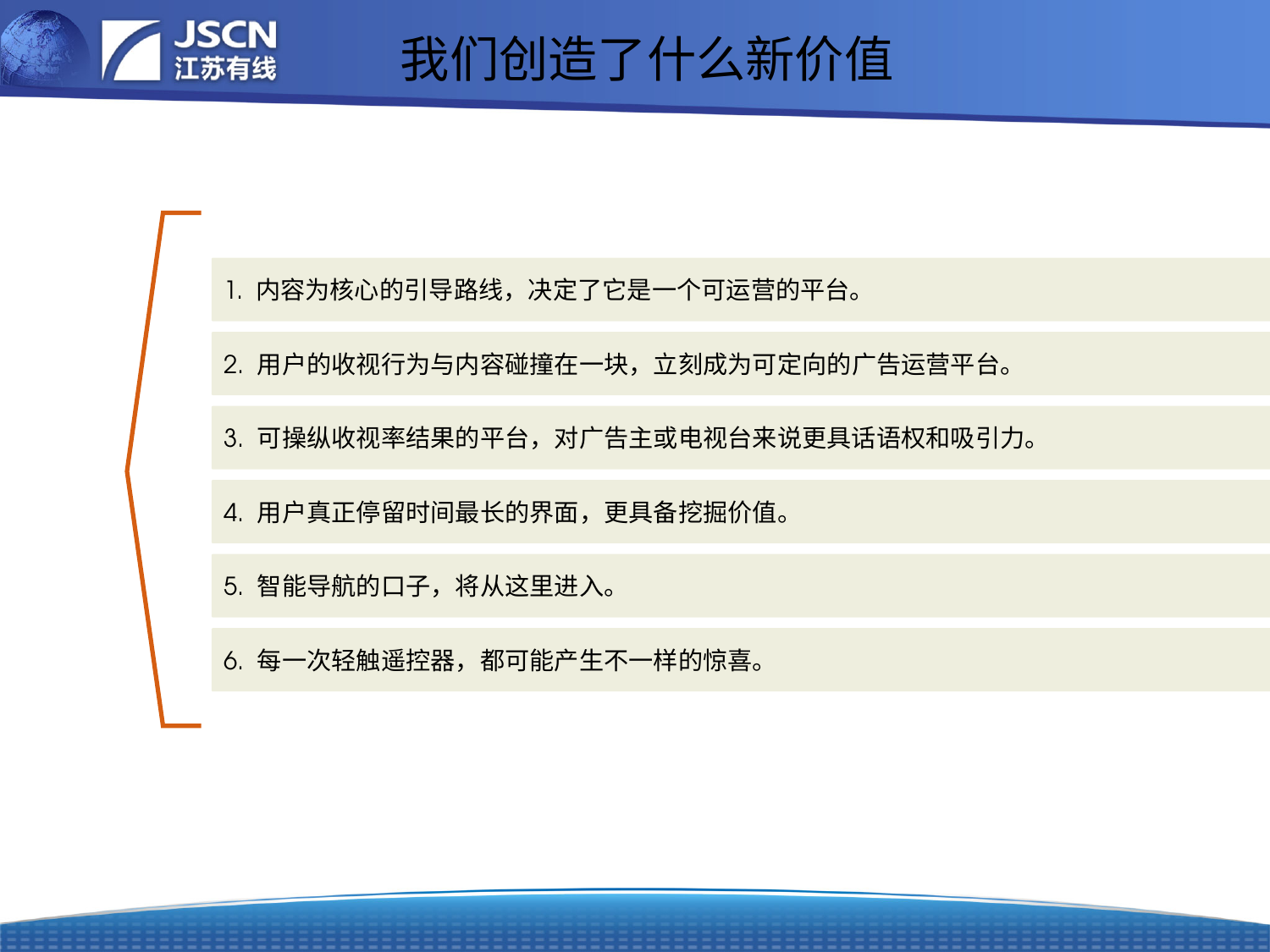

我们创造了什么新价值

1. 内容为核心的引导路线，决定了它是一个可运营的平台。

2. 用户的收视行为与内容碰撞在一块，立刻成为可定向的广告运营平台。

3. 可操纵收视率结果的平台，对广告主或电视台来说更具话语权和吸引力。

4. 用户真正停留时间最长的界面，更具备挖掘价值。

5. 智能导航的口子，将从这里进入。

6. 每一次轻触遥控器，都可能产生不一样的惊喜。
24